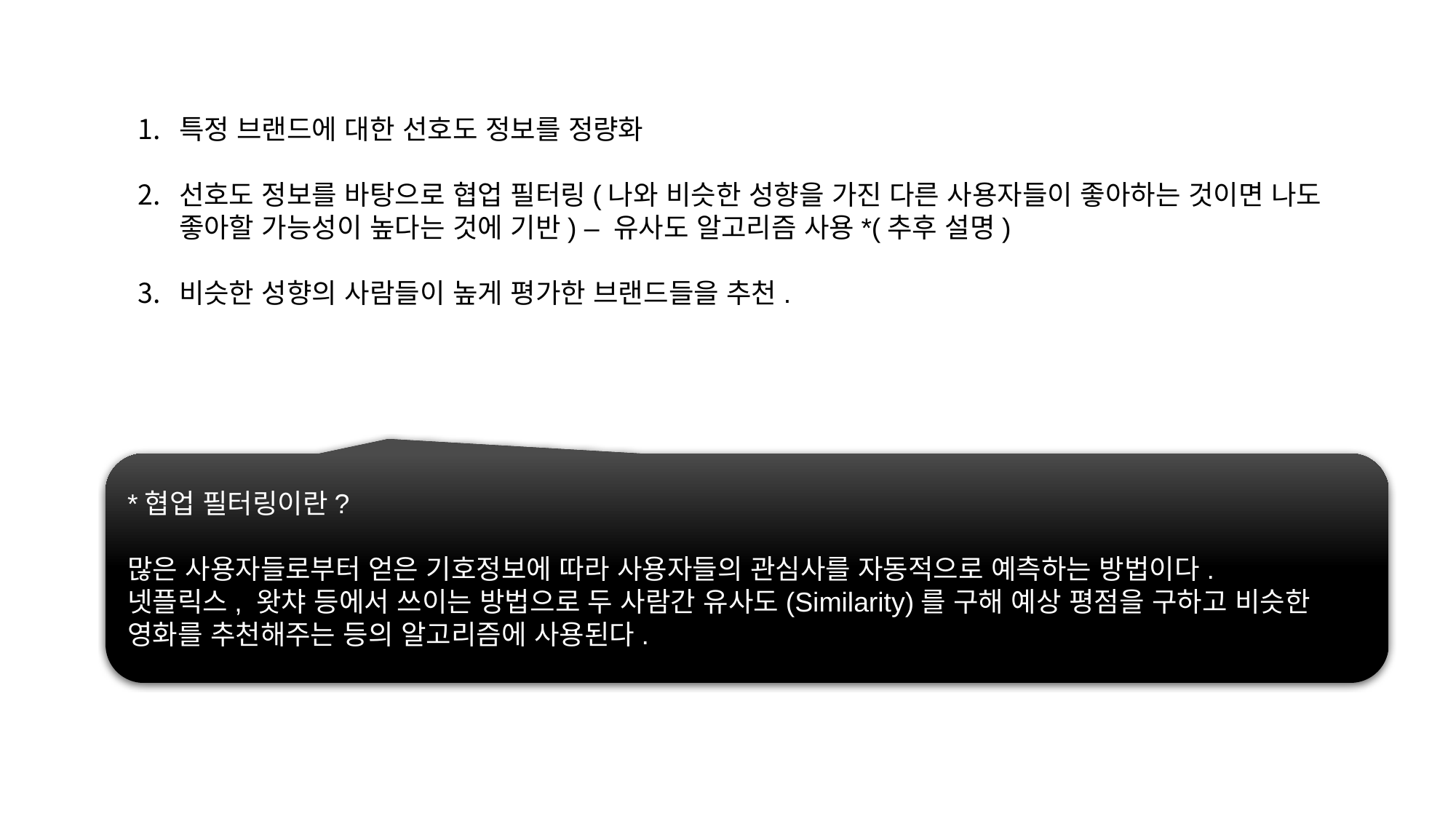

특정 브랜드에 대한 선호도 정보를 정량화

선호도 정보를 바탕으로 협업 필터링(나와 비슷한 성향을 가진 다른 사용자들이 좋아하는 것이면 나도 좋아할 가능성이 높다는 것에 기반) – 유사도 알고리즘 사용*(추후 설명)

비슷한 성향의 사람들이 높게 평가한 브랜드들을 추천.
*협업 필터링이란?

많은 사용자들로부터 얻은 기호정보에 따라 사용자들의 관심사를 자동적으로 예측하는 방법이다.
넷플릭스, 왓챠 등에서 쓰이는 방법으로 두 사람간 유사도(Similarity)를 구해 예상 평점을 구하고 비슷한 영화를 추천해주는 등의 알고리즘에 사용된다.